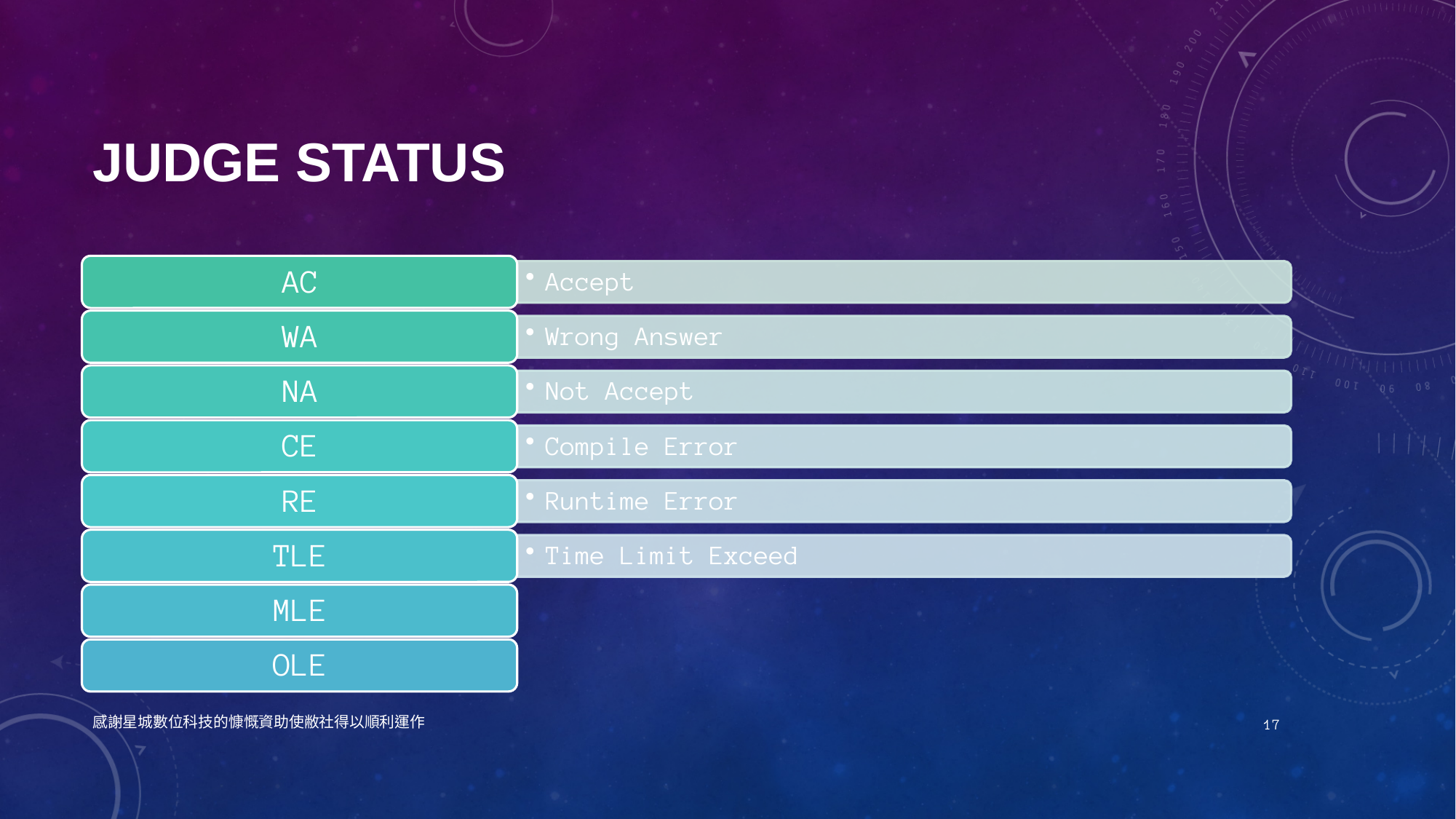

# Judge Status
Accept
AC
Wrong Answer
WA
Not Accept
NA
Compile Error
CE
Runtime Error
RE
Time Limit Exceed
TLE
MLE
OLE
感謝星城數位科技的慷慨資助使敝社得以順利運作
17